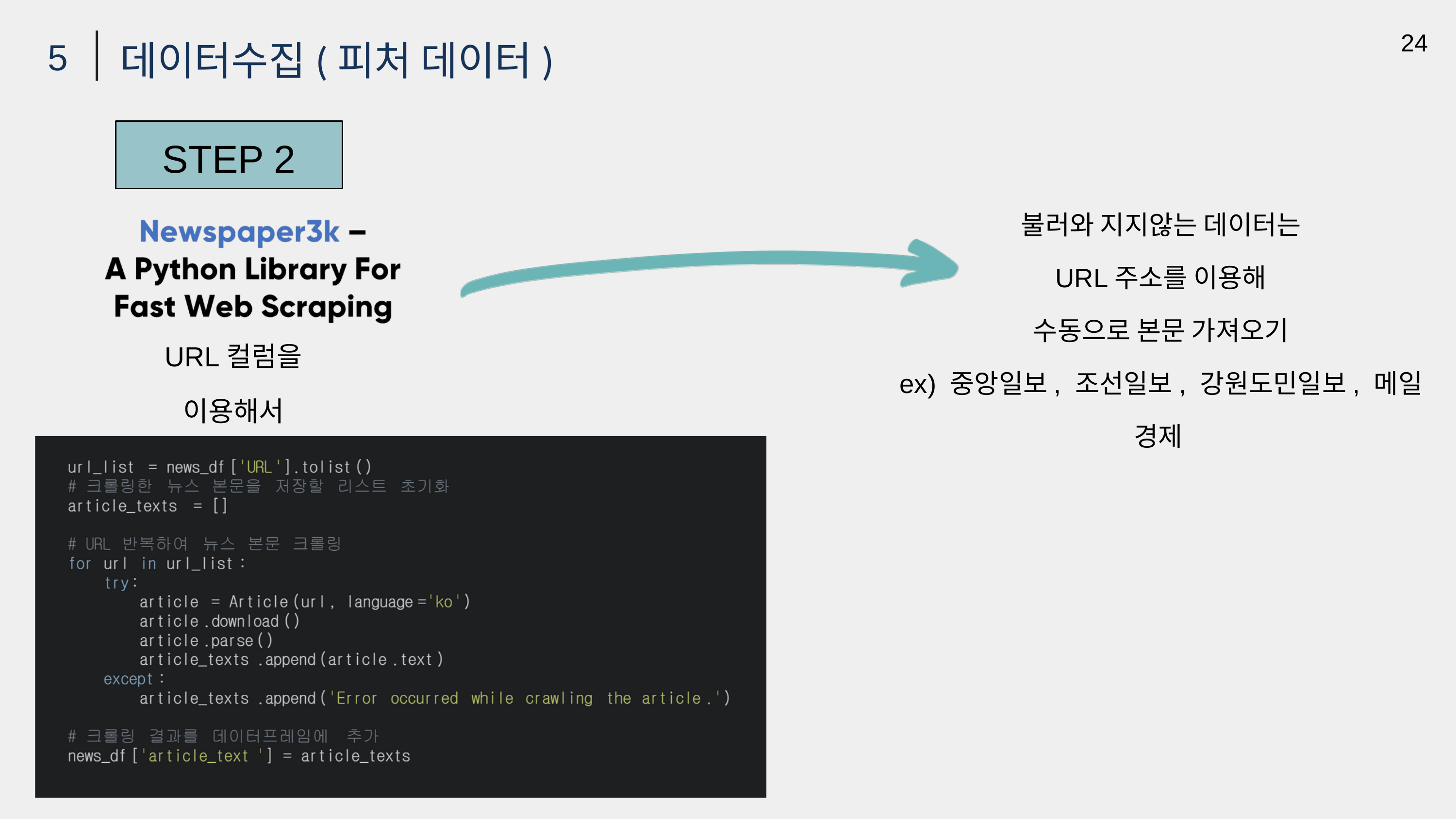

24
데이터수집(피처 데이터)
5

STEP 2
불러와 지지않는 데이터는
URL주소를 이용해
수동으로 본문 가져오기
ex) 중앙일보, 조선일보, 강원도민일보, 메일 경제

URL컬럼을 이용해서
자동 크롤링